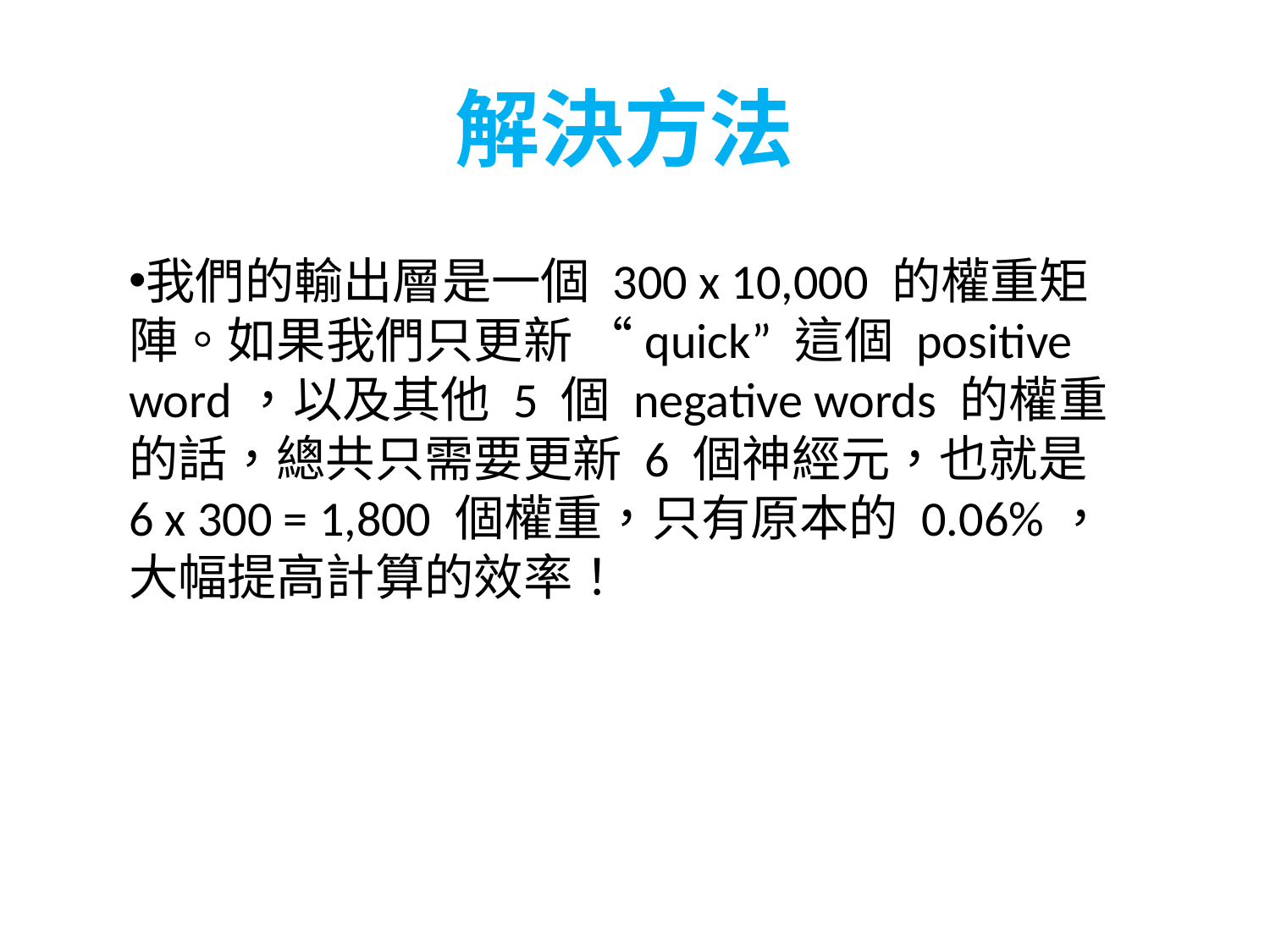

解決方法
我們的輸出層是一個 300 x 10,000 的權重矩陣。如果我們只更新 “quick” 這個 positive word，以及其他 5 個 negative words 的權重的話，總共只需要更新 6 個神經元，也就是 6 x 300 = 1,800 個權重，只有原本的 0.06%，大幅提高計算的效率！